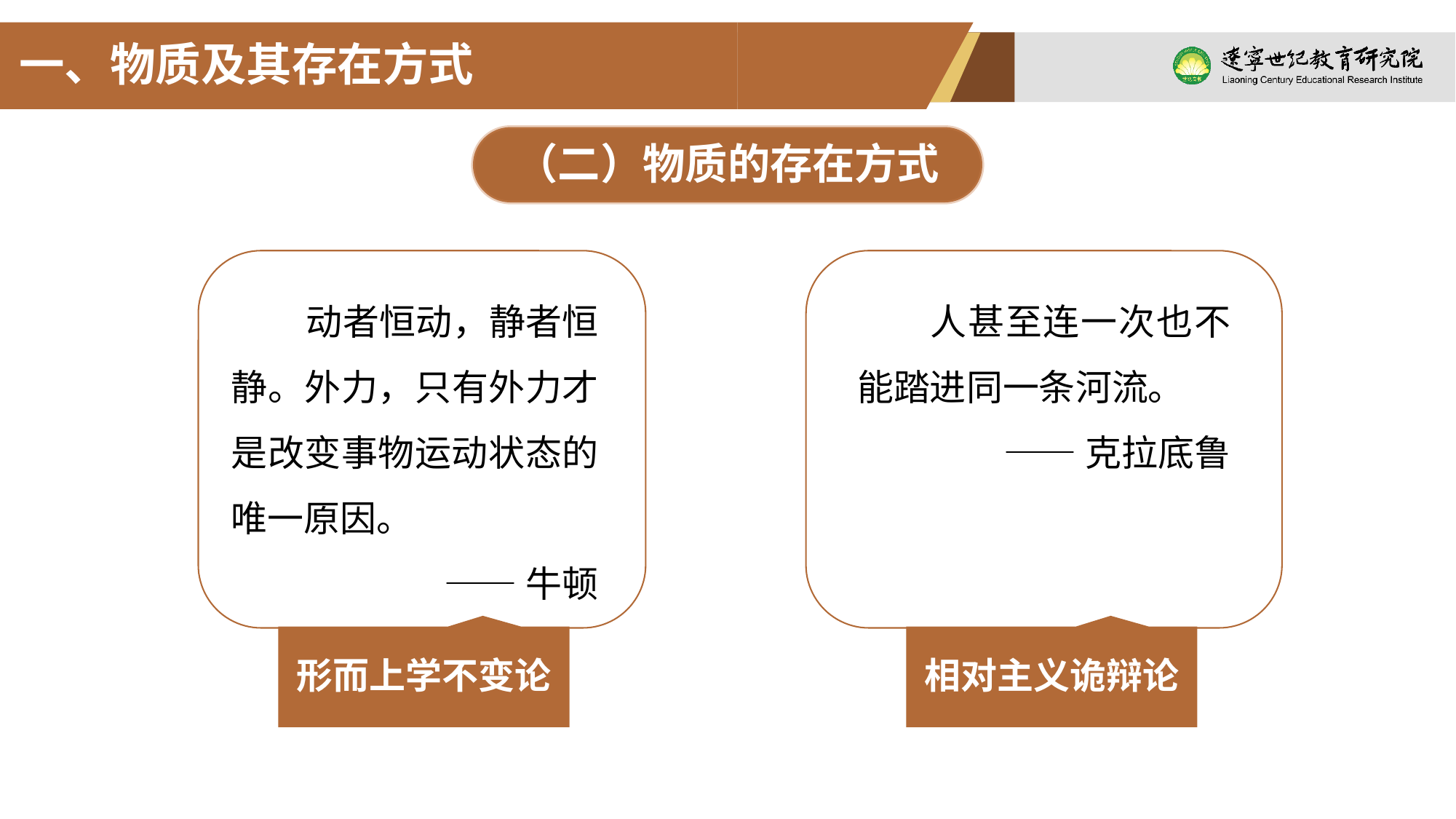

一、物质及其存在方式
（二）物质的存在方式

动者恒动，静者恒静。外力，只有外力才是改变事物运动状态的唯一原因。
——牛顿
人甚至连一次也不能踏进同一条河流。
——克拉底鲁
形而上学不变论
相对主义诡辩论